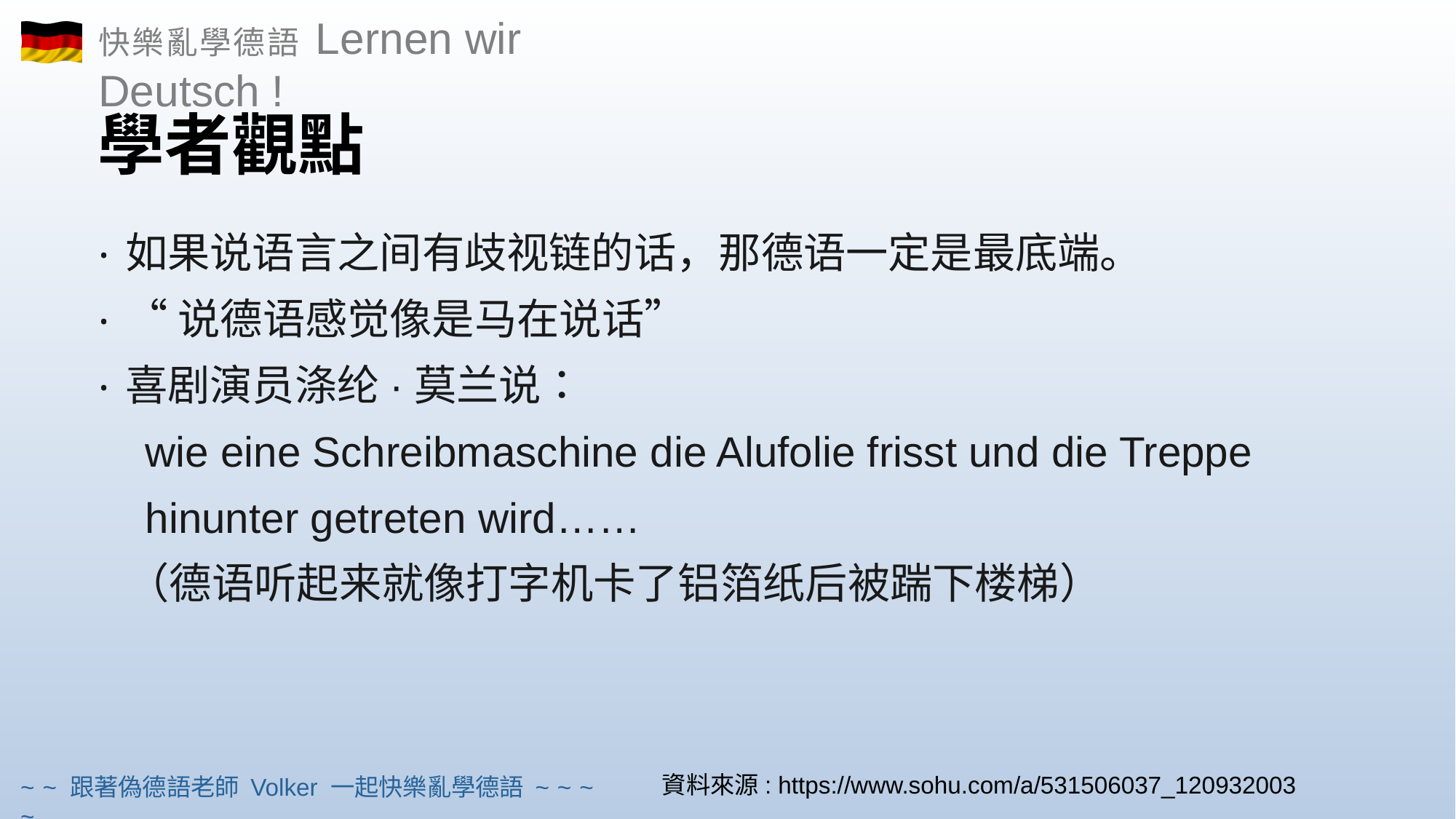

# 學者觀點
如果说语言之间有歧视链的话，那德语一定是最底端。
“说德语感觉像是马在说话”
喜剧演员涤纶·莫兰说：
    wie eine Schreibmaschine die Alufolie frisst und die Treppe
    hinunter getreten wird……
  （德语听起来就像打字机卡了铝箔纸后被踹下楼梯）

資料來源: https://www.sohu.com/a/531506037_120932003